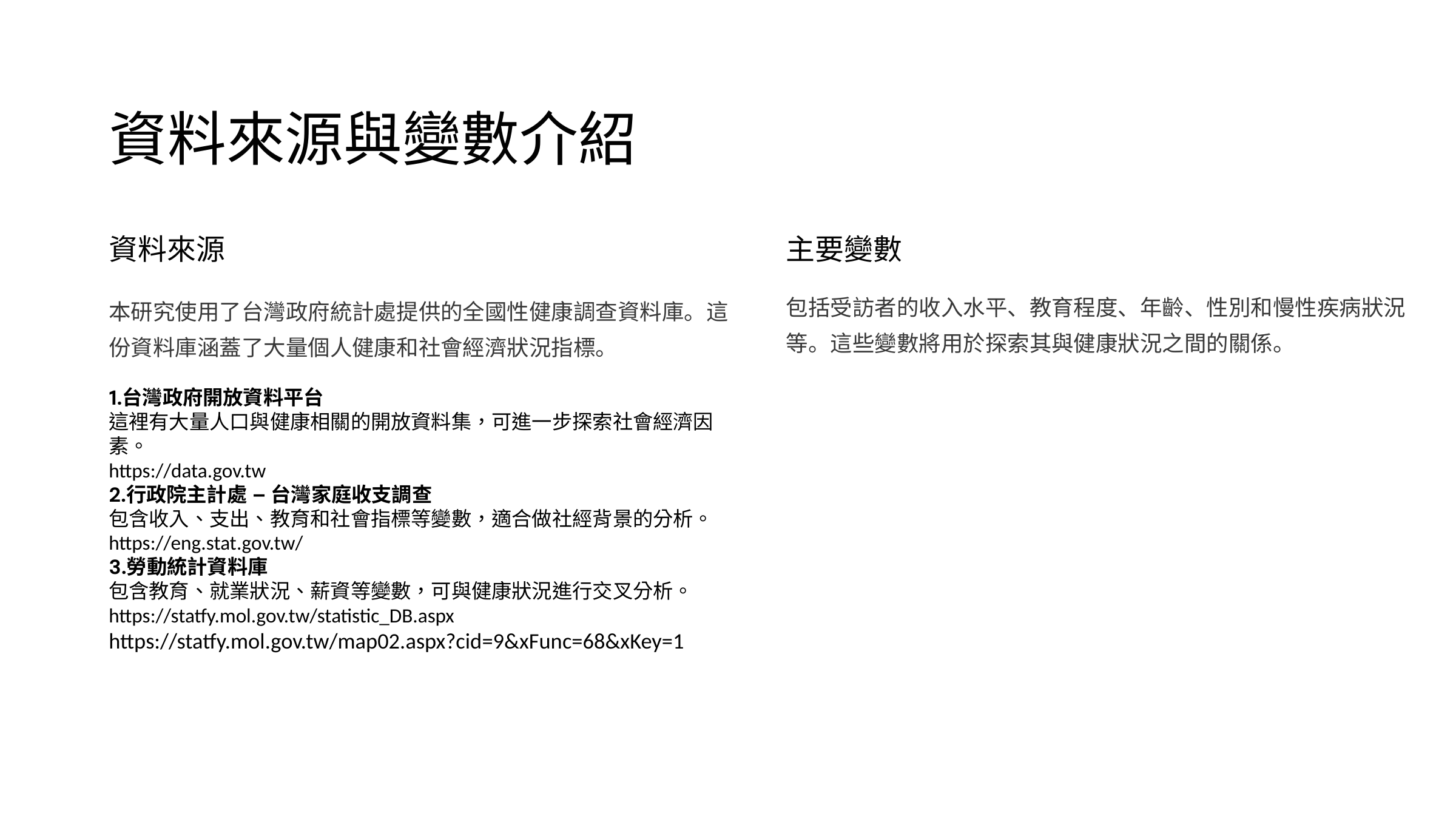

資料來源與變數介紹
資料來源
主要變數
包括受訪者的收入水平、教育程度、年齡、性別和慢性疾病狀況等。這些變數將用於探索其與健康狀況之間的關係。
本研究使用了台灣政府統計處提供的全國性健康調查資料庫。這份資料庫涵蓋了大量個人健康和社會經濟狀況指標。

台灣政府開放資料平台
這裡有大量人口與健康相關的開放資料集，可進一步探索社會經濟因素。
https://data.gov.tw
行政院主計處 – 台灣家庭收支調查
包含收入、支出、教育和社會指標等變數，適合做社經背景的分析。
https://eng.stat.gov.tw/
勞動統計資料庫
包含教育、就業狀況、薪資等變數，可與健康狀況進行交叉分析。
https://statfy.mol.gov.tw/statistic_DB.aspx
https://statfy.mol.gov.tw/map02.aspx?cid=9&xFunc=68&xKey=1